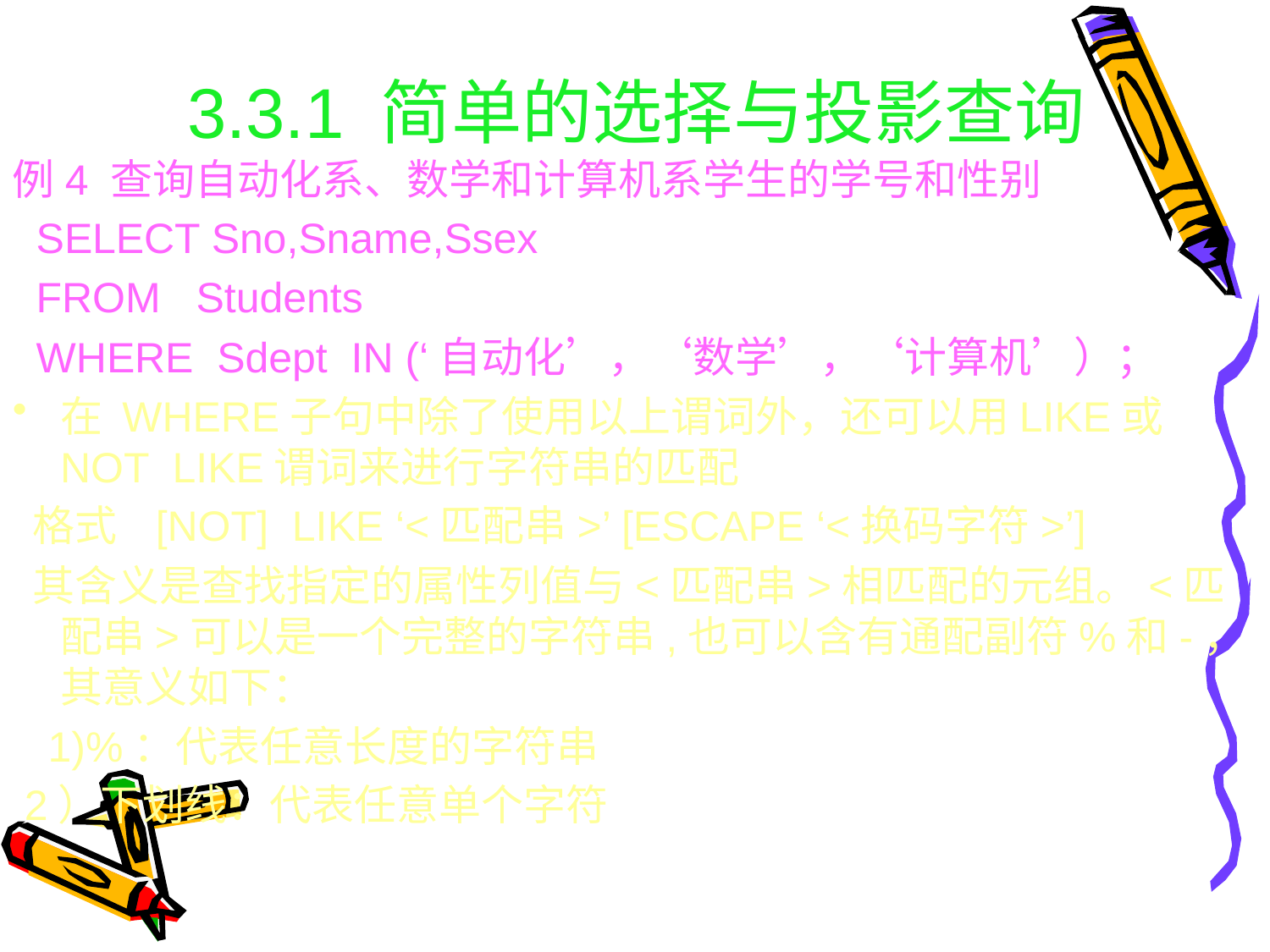

# 3.3.1 简单的选择与投影查询
例4 查询自动化系、数学和计算机系学生的学号和性别
  SELECT Sno,Sname,Ssex
  FROM   Students
  WHERE  Sdept  IN (‘自动化’，‘数学’，‘计算机’）；
在 WHERE子句中除了使用以上谓词外，还可以用LIKE或NOT  LIKE谓词来进行字符串的匹配
 格式   [NOT]  LIKE ‘<匹配串>’ [ESCAPE ‘<换码字符>’]
 其含义是查找指定的属性列值与<匹配串>相匹配的元组。<匹配串>可以是一个完整的字符串,也可以含有通配副符%和-，其意义如下：
   1)%：代表任意长度的字符串
 2）下划线：代表任意单个字符